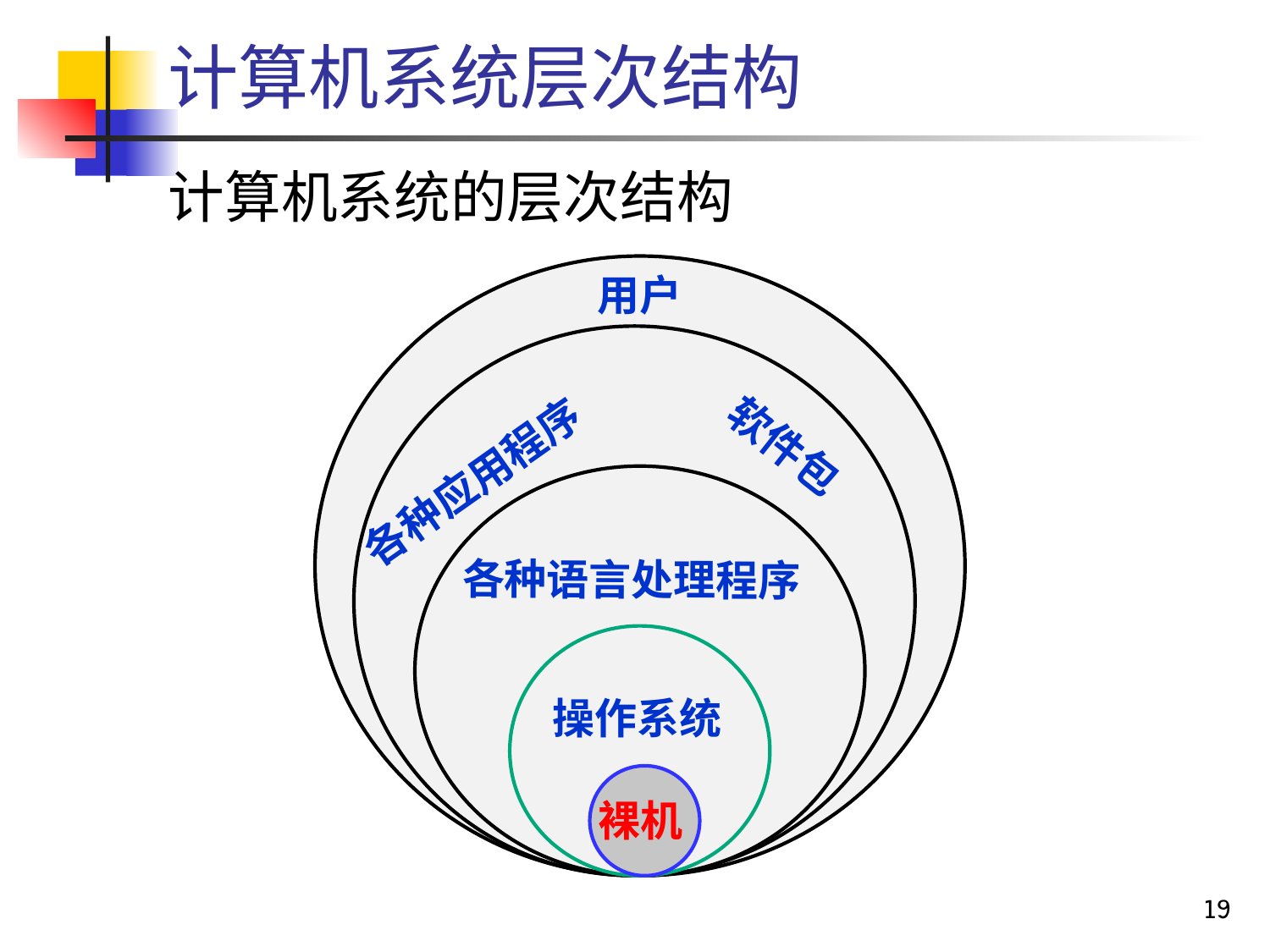

计算机系统层次结构
计算机系统的层次结构

用户

软件包
各种应用程序

各种语言处理程序

操作系统

裸机
19